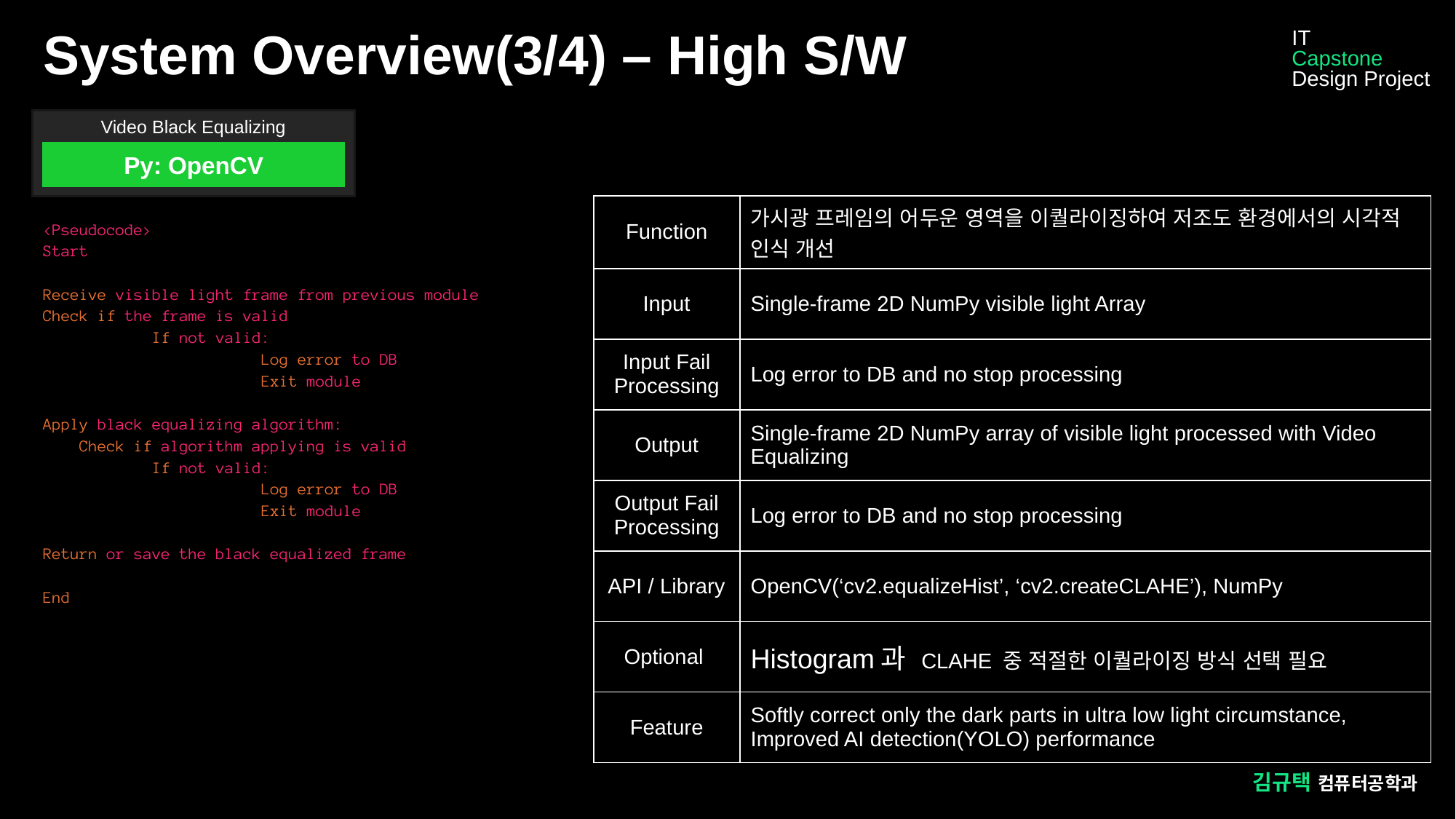

IT
Capstone
Design Project
System Overview(3/4) – High S/W
Video Black Equalizing
Py: OpenCV
| Function | 가시광 프레임의 어두운 영역을 이퀄라이징하여 저조도 환경에서의 시각적 인식 개선 |
| --- | --- |
| Input | Single-frame 2D NumPy visible light Array |
| Input Fail Processing | Log error to DB and no stop processing |
| Output | Single-frame 2D NumPy array of visible light processed with Video Equalizing |
| Output Fail Processing | Log error to DB and no stop processing |
| API / Library | OpenCV(‘cv2.equalizeHist’, ‘cv2.createCLAHE’), NumPy |
| Optional | Histogram과 CLAHE 중 적절한 이퀄라이징 방식 선택 필요 |
| Feature | Softly correct only the dark parts in ultra low light circumstance, Improved AI detection(YOLO) performance |
<Pseudocode>
Start

Receive visible light frame from previous module
Check if the frame is valid
    	If not valid:
        		Log error to DB
        		Exit module

Apply black equalizing algorithm:
    Check if algorithm applying is valid
    	If not valid:
        		Log error to DB
        		Exit module

Return or save the black equalized frame

End
김규택 컴퓨터공학과